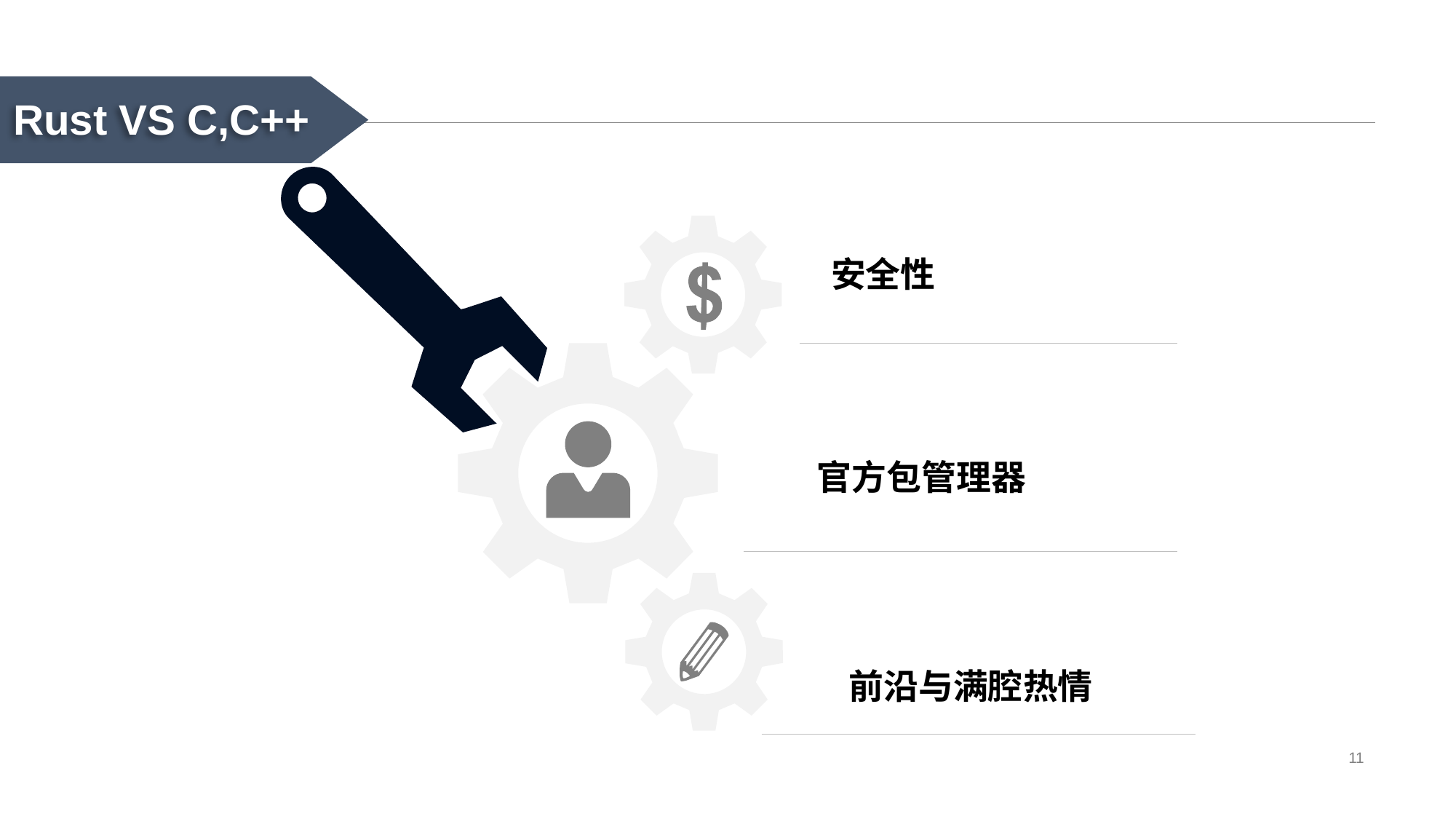

Rust VS C,C++

安全性

官方包管理器

前沿与满腔热情
11